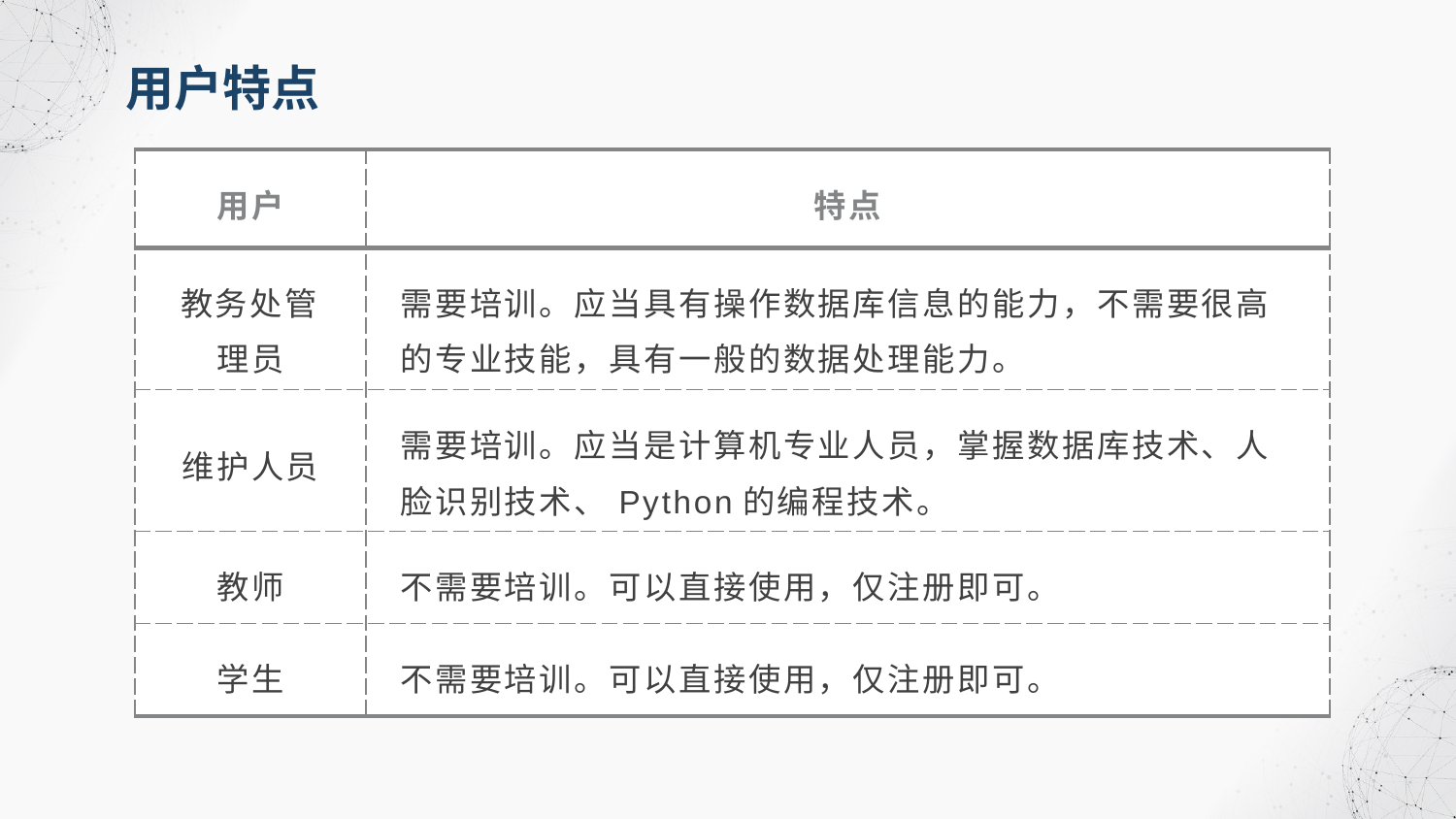

用户特点
| 用户 | 特点 |
| --- | --- |
| 教务处管理员 | 需要培训。应当具有操作数据库信息的能力，不需要很高的专业技能，具有一般的数据处理能力。 |
| 维护人员 | 需要培训。应当是计算机专业人员，掌握数据库技术、人脸识别技术、Python的编程技术。 |
| 教师 | 不需要培训。可以直接使用，仅注册即可。 |
| 学生 | 不需要培训。可以直接使用，仅注册即可。 |